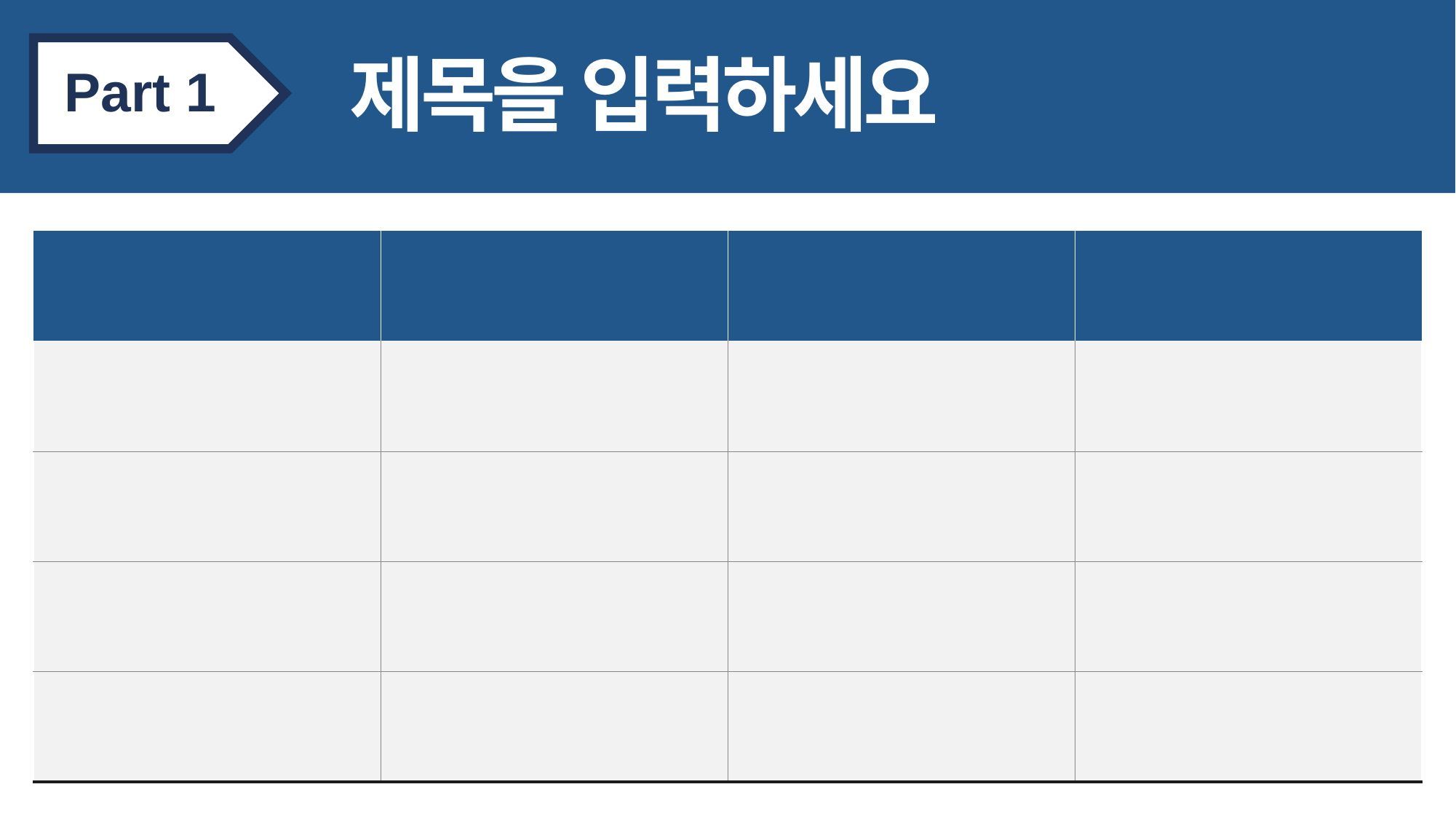

Part 1
제목을 입력하세요
|  |  |  |  |
| --- | --- | --- | --- |
|  |  |  |  |
|  |  |  |  |
|  |  |  |  |
|  |  |  |  |